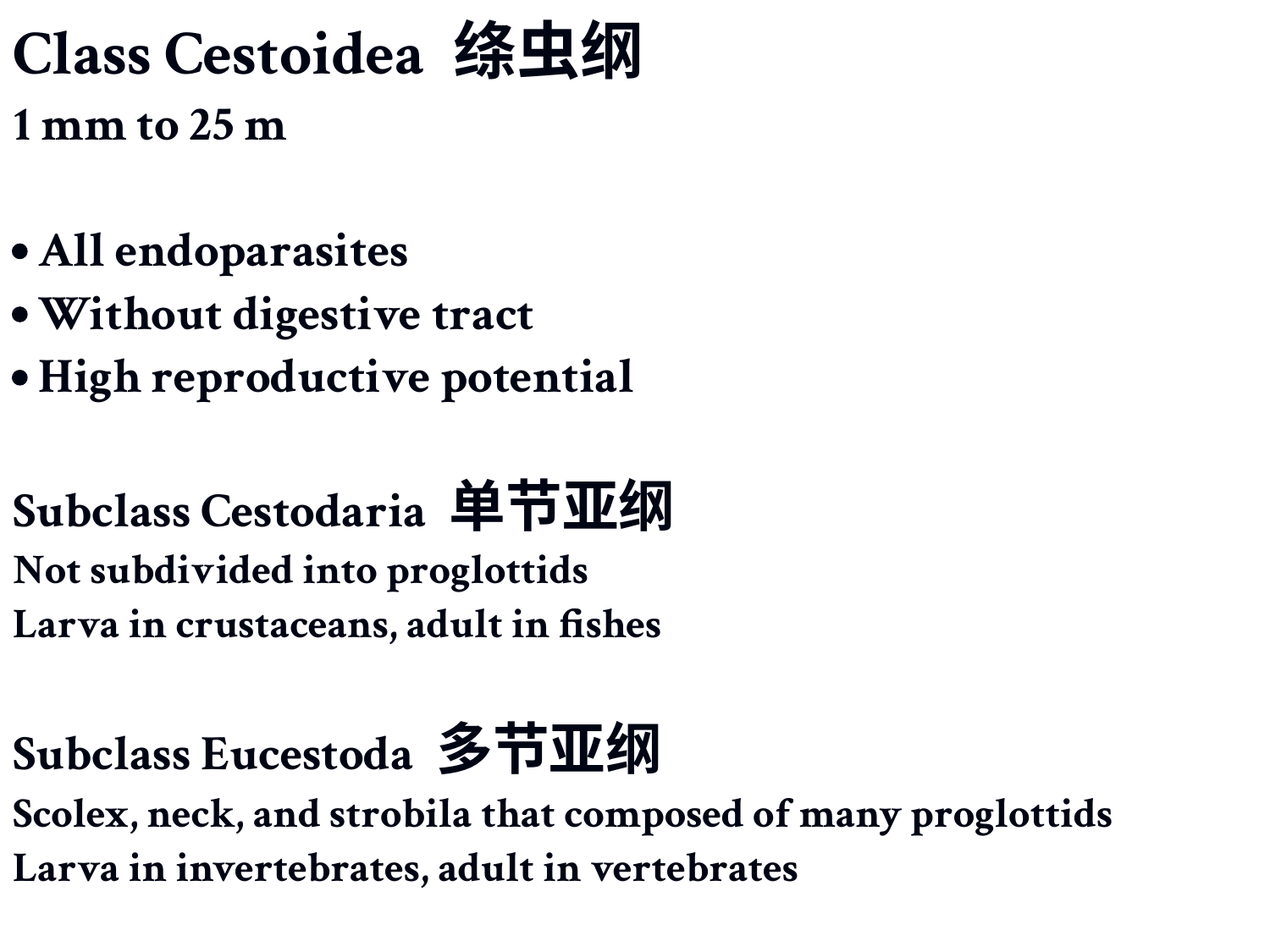

Class Cestoidea 绦虫纲
1 mm to 25 m

• All endoparasites
• Without digestive tract
• High reproductive potential

Subclass Cestodaria 单节亚纲
Not subdivided into proglottids
Larva in crustaceans, adult in fishes

Subclass Eucestoda 多节亚纲
Scolex, neck, and strobila that composed of many proglottids
Larva in invertebrates, adult in vertebrates